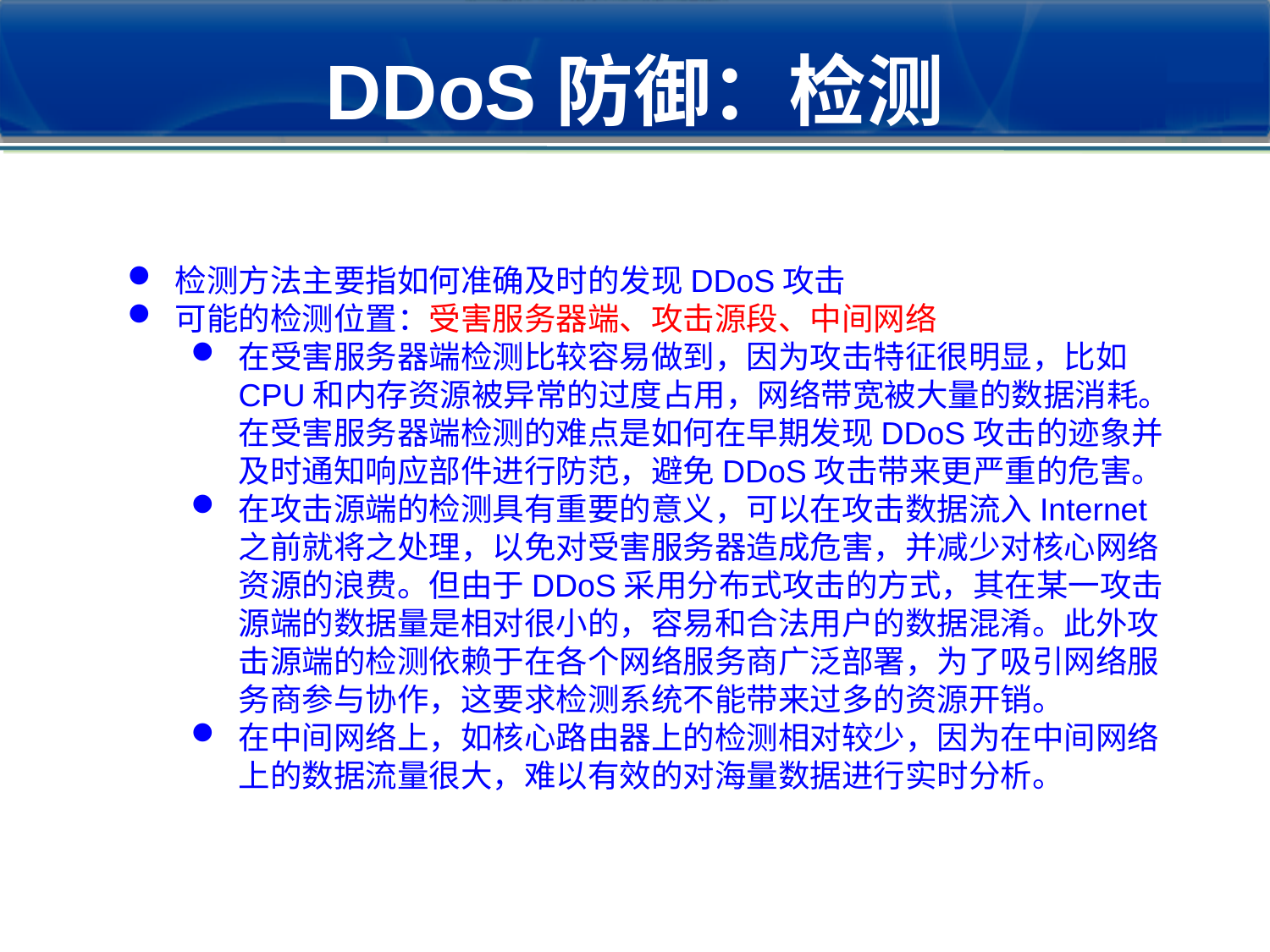

# DDoS防御：检测

检测方法主要指如何准确及时的发现DDoS攻击
可能的检测位置：受害服务器端、攻击源段、中间网络
在受害服务器端检测比较容易做到，因为攻击特征很明显，比如CPU和内存资源被异常的过度占用，网络带宽被大量的数据消耗。在受害服务器端检测的难点是如何在早期发现DDoS攻击的迹象并及时通知响应部件进行防范，避免DDoS攻击带来更严重的危害。
在攻击源端的检测具有重要的意义，可以在攻击数据流入Internet之前就将之处理，以免对受害服务器造成危害，并减少对核心网络资源的浪费。但由于DDoS采用分布式攻击的方式，其在某一攻击源端的数据量是相对很小的，容易和合法用户的数据混淆。此外攻击源端的检测依赖于在各个网络服务商广泛部署，为了吸引网络服务商参与协作，这要求检测系统不能带来过多的资源开销。
在中间网络上，如核心路由器上的检测相对较少，因为在中间网络上的数据流量很大，难以有效的对海量数据进行实时分析。